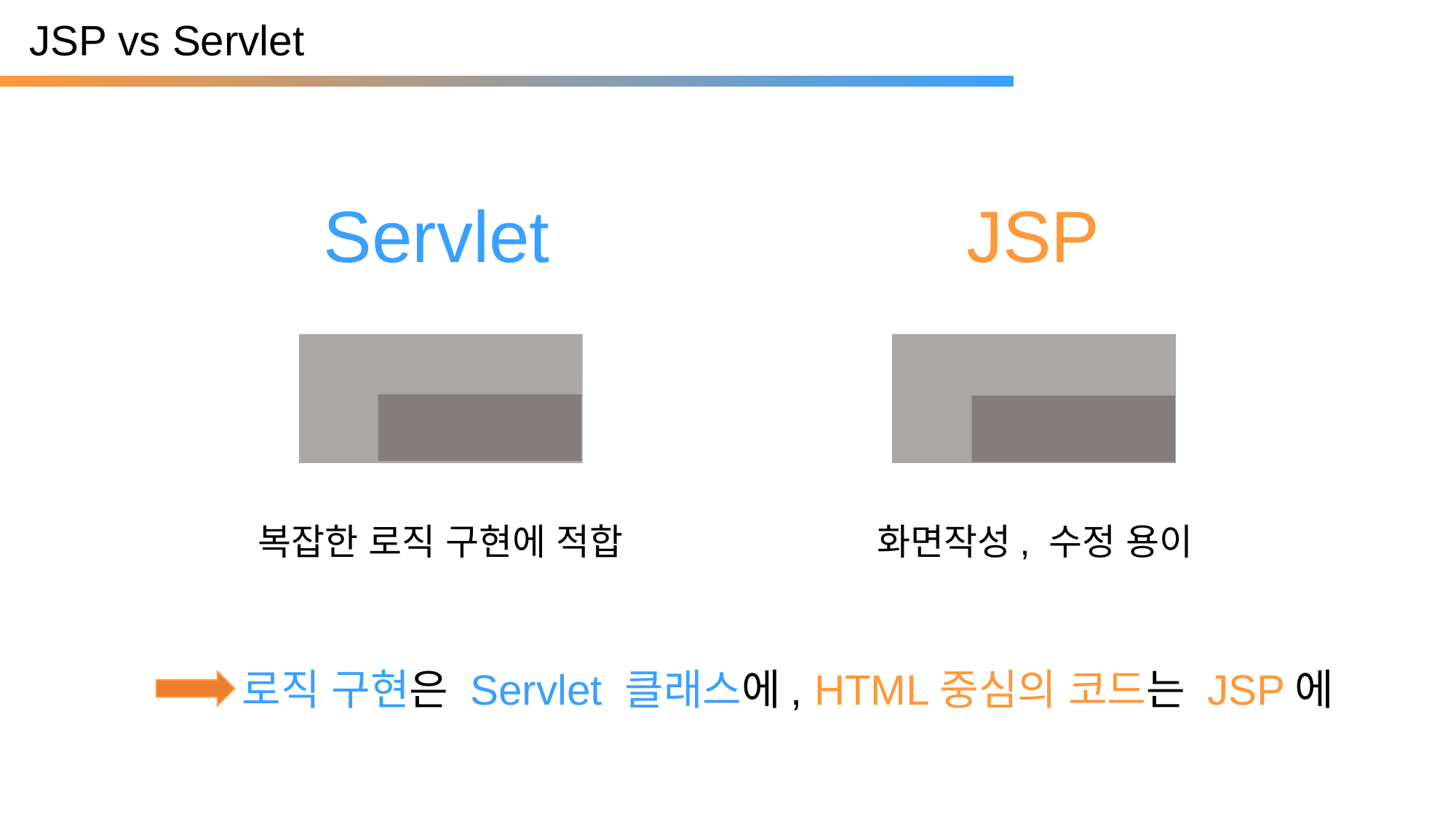

JSP vs Servlet

Servlet
JSP

Java 코드
HTML 코드

HTML 코드
Java 코드
복잡한 로직 구현에 적합
화면작성, 수정 용이
로직 구현은 Servlet 클래스에, HTML중심의 코드는 JSP에